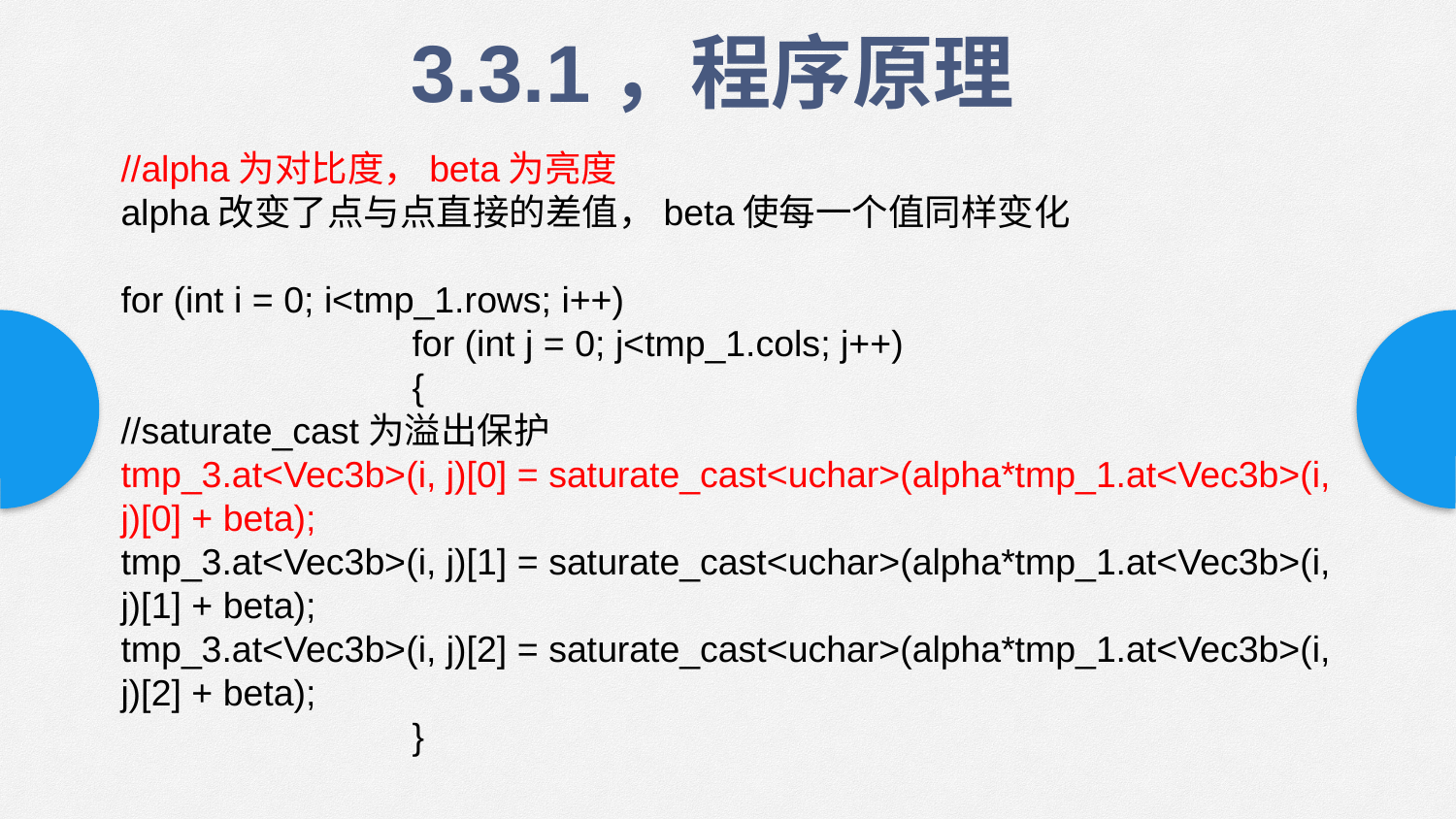

3.3.1，程序原理
//alpha为对比度，beta为亮度
alpha改变了点与点直接的差值，beta使每一个值同样变化

for (int i = 0; i<tmp_1.rows; i++)
		for (int j = 0; j<tmp_1.cols; j++)
		{
//saturate_cast为溢出保护
tmp_3.at<Vec3b>(i, j)[0] = saturate_cast<uchar>(alpha*tmp_1.at<Vec3b>(i, j)[0] + beta);
tmp_3.at<Vec3b>(i, j)[1] = saturate_cast<uchar>(alpha*tmp_1.at<Vec3b>(i, j)[1] + beta);
tmp_3.at<Vec3b>(i, j)[2] = saturate_cast<uchar>(alpha*tmp_1.at<Vec3b>(i, j)[2] + beta);
		}